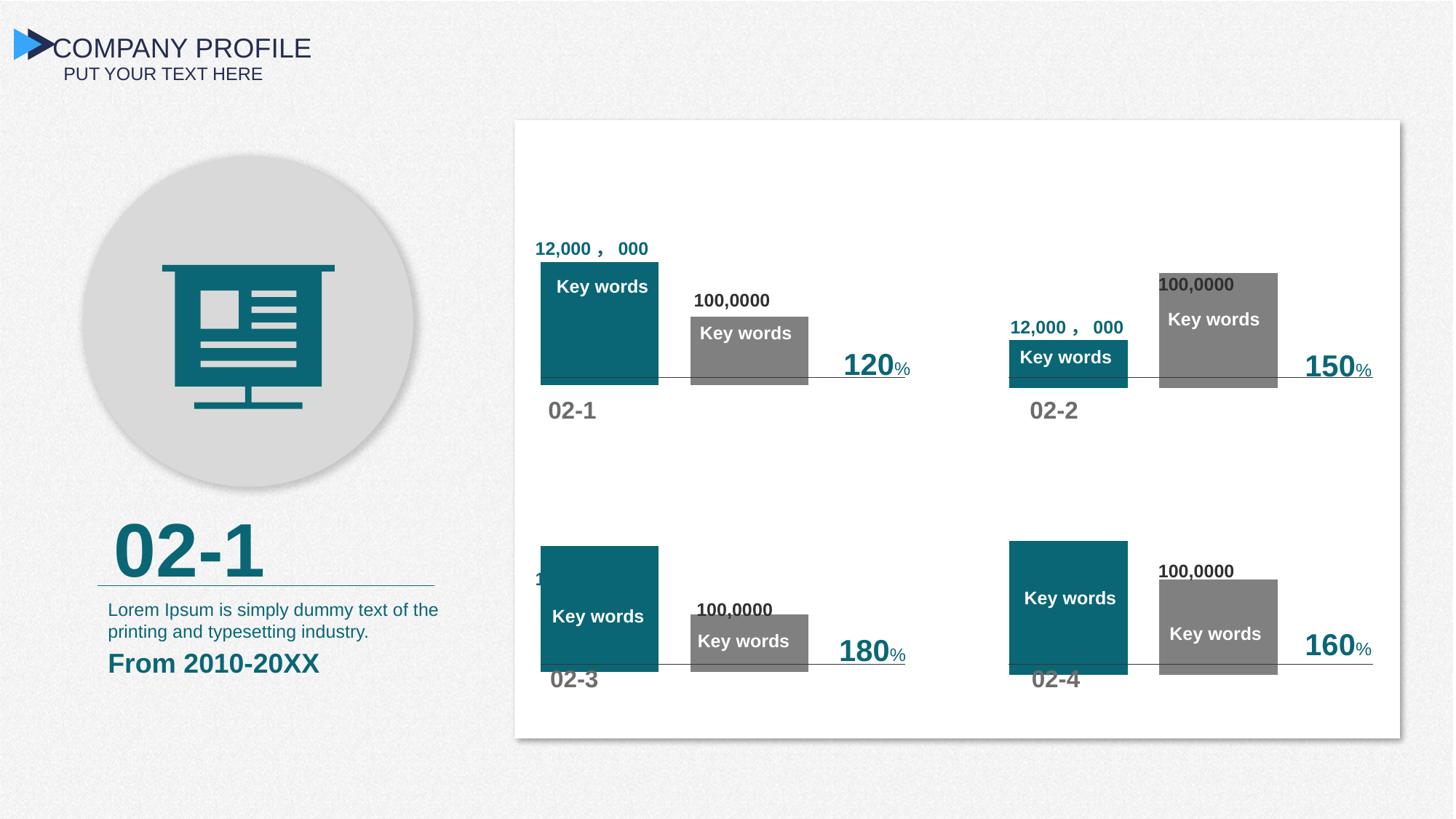

COMPANY PROFILE
PUT YOUR TEXT HERE

12,000，000
Key words
100,0000
Key words
120%
02-1

### Chart

| Category | 系列 1 | 系列 2 |
|---|---|---|
| 类别 1 | 4.3 | 2.4 |

### Chart

| Category | 系列 1 | 系列 2 |
|---|---|---|
| 类别 1 | 1.0 | 2.4 |
100,0000
Key words
12,000，000
Key words
150%
02-2
02-1

### Chart

| Category | 系列 1 | 系列 2 |
|---|---|---|
| 类别 1 | 5.3 | 2.4 |
12,000，000
100,0000
Key words
Key words
180%
02-3

### Chart

| Category | 系列 1 | 系列 2 |
|---|---|---|
| 类别 1 | 2.8 | 2.0 |
12,000，000
100,0000
Key words
Key words
160%
02-4
Lorem Ipsum is simply dummy text of the printing and typesetting industry.
From 2010-20XX